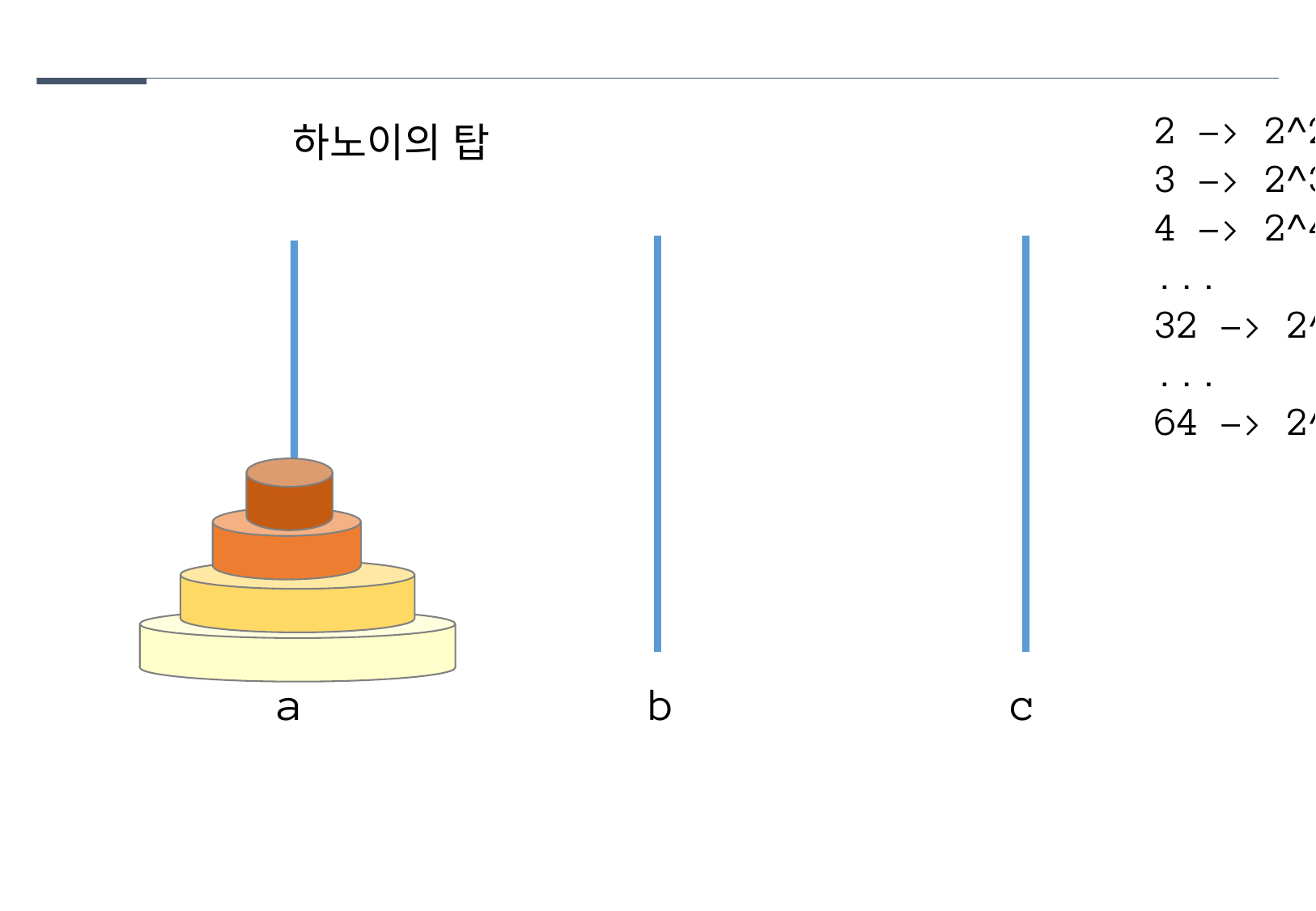

2 -> 2^2-1
3 -> 2^3-1
4 -> 2^4-1
...
32 -> 2^32-1
...
64 -> 2^64-1
하노이의 탑

a
b
c